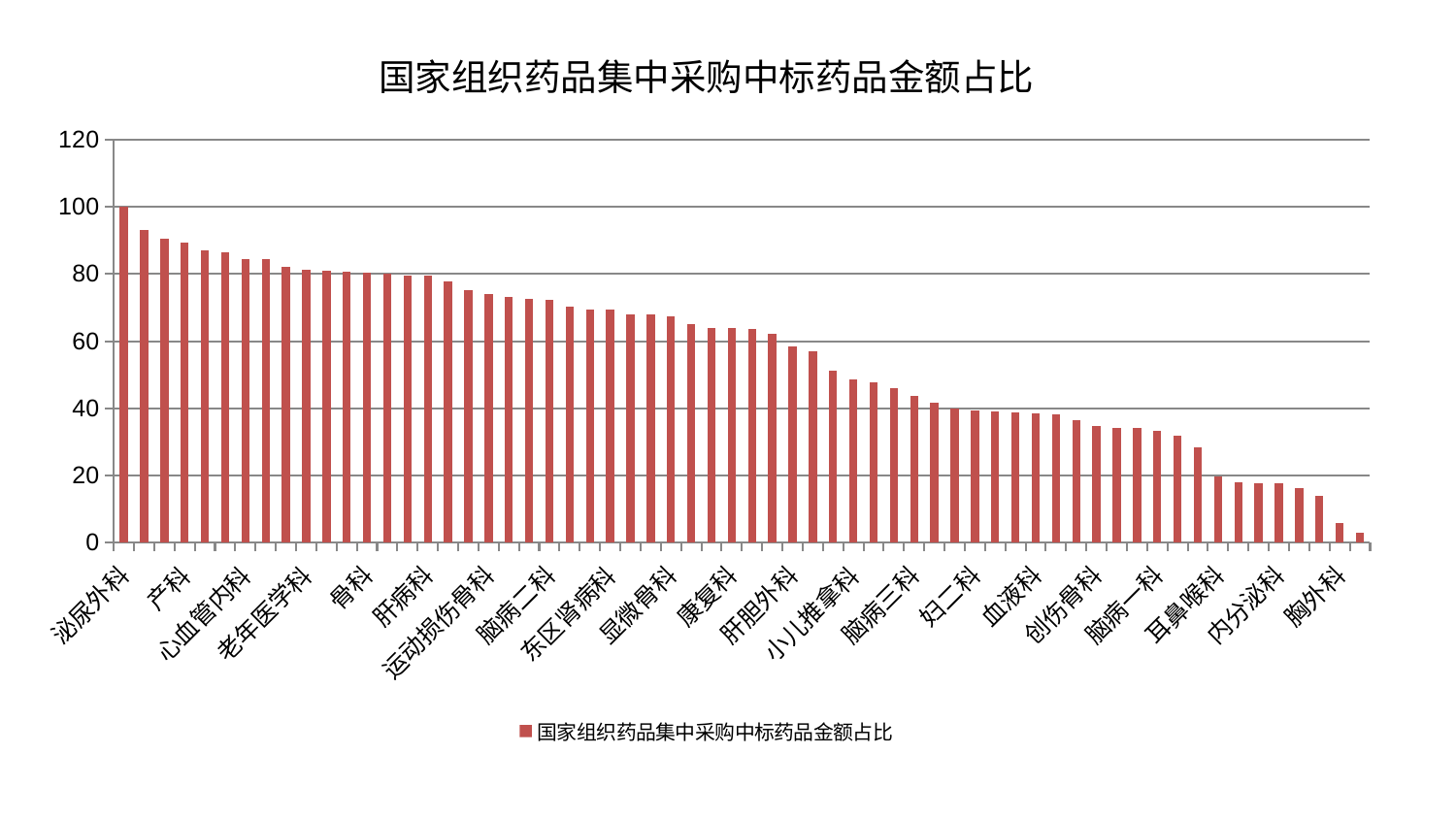

### Chart: 国家组织药品集中采购中标药品金额占比

| Category | 国家组织药品集中采购中标药品金额占比 |
|---|---|
| 泌尿外科 | 100.0 |
| 中医经典科 | 93.12298875262012 |
| 小儿骨科 | 90.57549705845075 |
| 产科 | 89.44227029590256 |
| 妇科 | 86.92168143479888 |
| 皮肤科 | 86.54152061292913 |
| 心血管内科 | 84.51724460806462 |
| 呼吸内科 | 84.38267158277152 |
| 脾胃病科 | 82.18903958471549 |
| 老年医学科 | 81.36313384169158 |
| 男科 | 81.0922795429706 |
| 肿瘤内科 | 80.63993445474625 |
| 骨科 | 80.38244299108199 |
| 美容皮肤科 | 80.2387002790198 |
| 风湿病科 | 79.56020017010488 |
| 肝病科 | 79.40337841008274 |
| 心病二科 | 77.71835604468244 |
| 脊柱骨科 | 75.19537460092735 |
| 运动损伤骨科 | 74.12433119168233 |
| 综合内科 | 73.17759745499129 |
| 西区重症医学科 | 72.59961020398494 |
| 脑病二科 | 72.35206871642949 |
| 东区重症医学科 | 70.22453613884747 |
| 肾病科 | 69.5461713031902 |
| 东区肾病科 | 69.40671347871415 |
| 脾胃科消化科合并 | 68.10919240374331 |
| 心病一科 | 67.98691486434691 |
| 显微骨科 | 67.28533987061094 |
| 肾脏内科 | 64.99220328654724 |
| 微创骨科 | 63.95145304433865 |
| 康复科 | 63.834880054646206 |
| 神经内科 | 63.523723916646496 |
| 普通外科 | 62.066594293863645 |
| 肝胆外科 | 58.45037660720837 |
| 消化内科 | 57.114911617447135 |
| 针灸科 | 51.24125913737043 |
| 小儿推拿科 | 48.520170733150515 |
| 推拿科 | 47.88147357994551 |
| 重症医学科 | 45.947783266431465 |
| 脑病三科 | 43.67825058302702 |
| 儿科 | 41.54308682691668 |
| 妇科妇二科合并 | 39.996292384566516 |
| 妇二科 | 39.37109834455996 |
| 口腔科 | 38.9305693274314 |
| 关节骨科 | 38.80838736078023 |
| 血液科 | 38.54555846300136 |
| 身心医学科 | 38.09883459866993 |
| 乳腺甲状腺外科 | 36.5723210452124 |
| 创伤骨科 | 34.797357419103726 |
| 医院 | 34.14036346377851 |
| 肛肠科 | 34.01138125476461 |
| 脑病一科 | 33.157809622491 |
| 中医外治中心 | 31.947702618677873 |
| 周围血管科 | 28.25255363566808 |
| 耳鼻喉科 | 19.601465120941597 |
| 眼科 | 17.893171752833997 |
| 治未病中心 | 17.751876743505584 |
| 内分泌科 | 17.72467850834011 |
| 心病四科 | 16.20511574885163 |
| 心病三科 | 13.943727167347387 |
| 胸外科 | 5.759488818294522 |
| 神经外科 | 2.8962427690248833 |
29